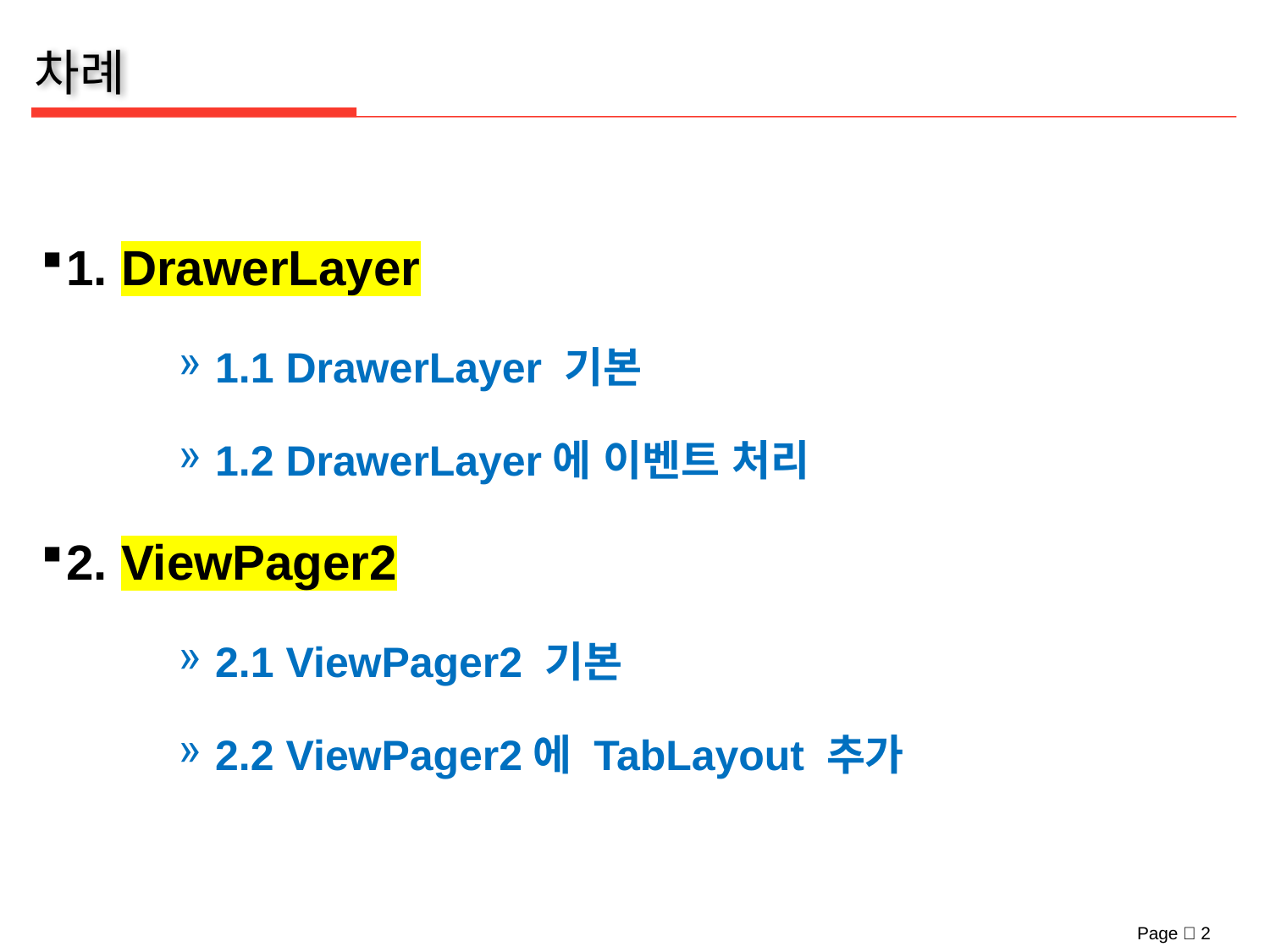

1. DrawerLayer
1.1 DrawerLayer 기본
1.2 DrawerLayer에 이벤트 처리
2. ViewPager2
2.1 ViewPager2 기본
2.2 ViewPager2에 TabLayout 추가